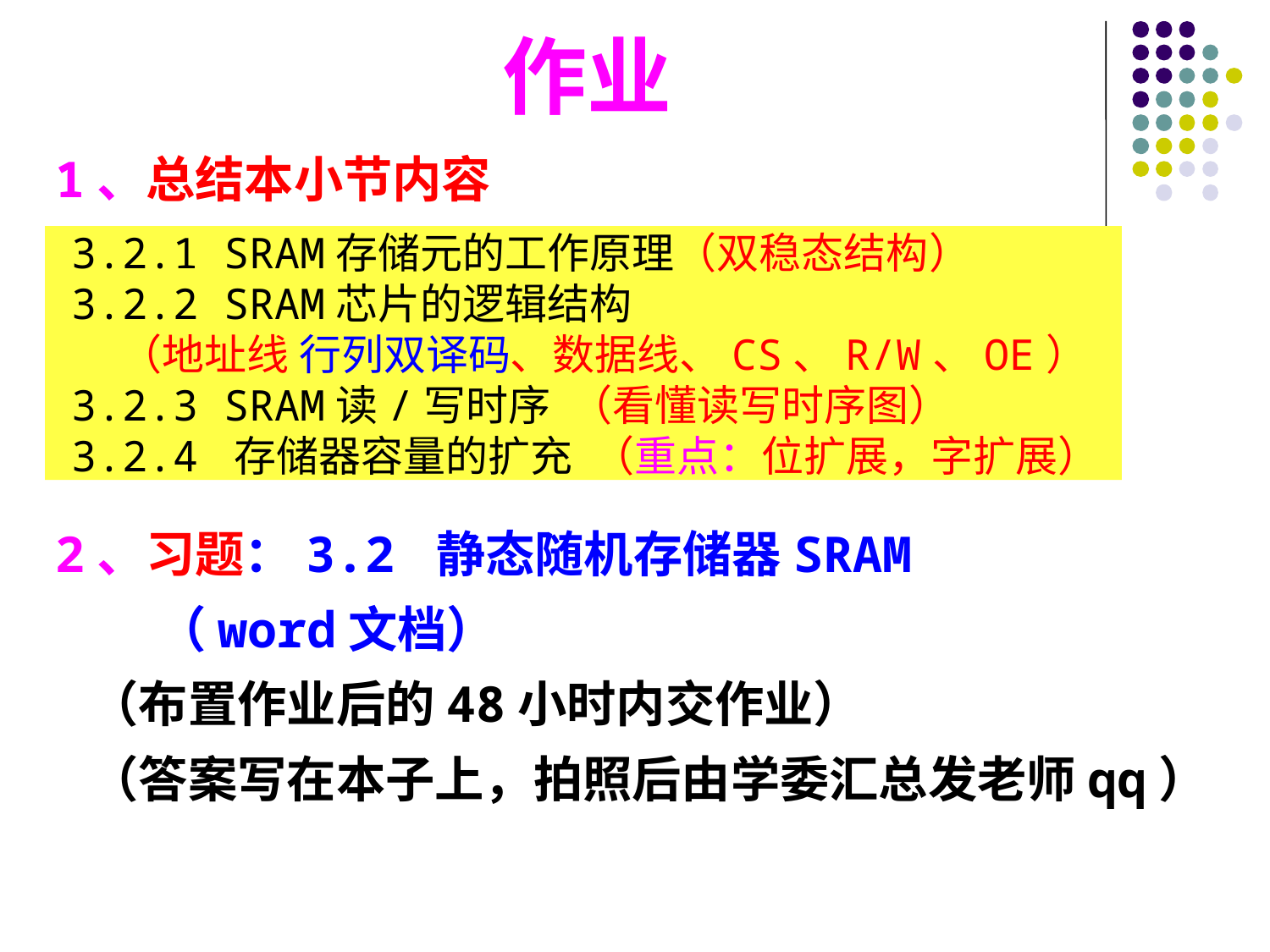

# 作业
1、总结本小节内容

2、习题：3.2 静态随机存储器SRAM
        （word文档）
  （布置作业后的48小时内交作业）
  （答案写在本子上，拍照后由学委汇总发老师qq）
3.2.1 SRAM存储元的工作原理（双稳态结构）
3.2.2 SRAM芯片的逻辑结构
    （地址线 行列双译码、数据线、CS、R/W、OE）
3.2.3 SRAM读/写时序  （看懂读写时序图）
3.2.4 存储器容量的扩充  （重点：位扩展，字扩展）